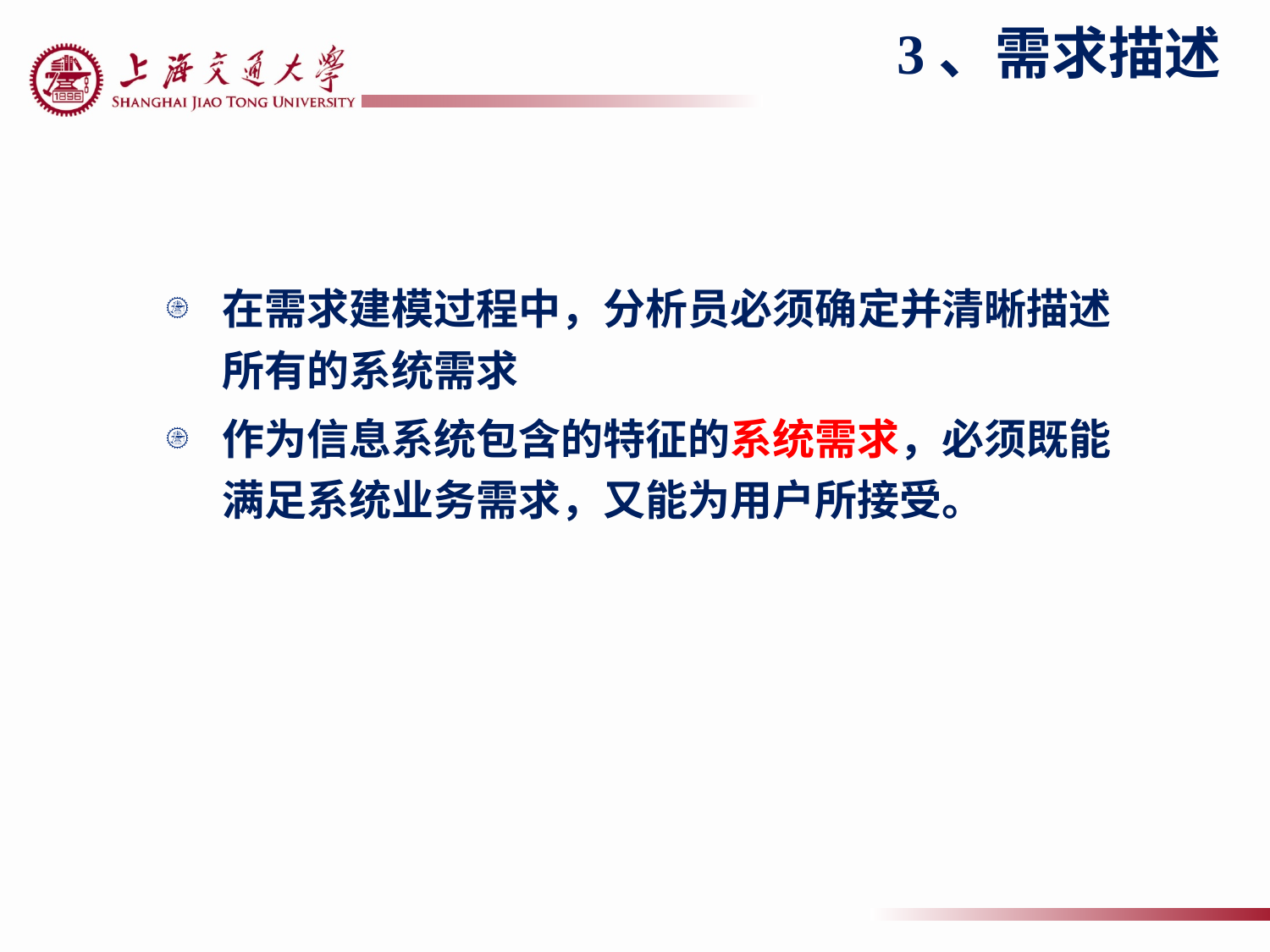

3、需求描述
在需求建模过程中，分析员必须确定并清晰描述所有的系统需求
作为信息系统包含的特征的系统需求，必须既能满足系统业务需求，又能为用户所接受。